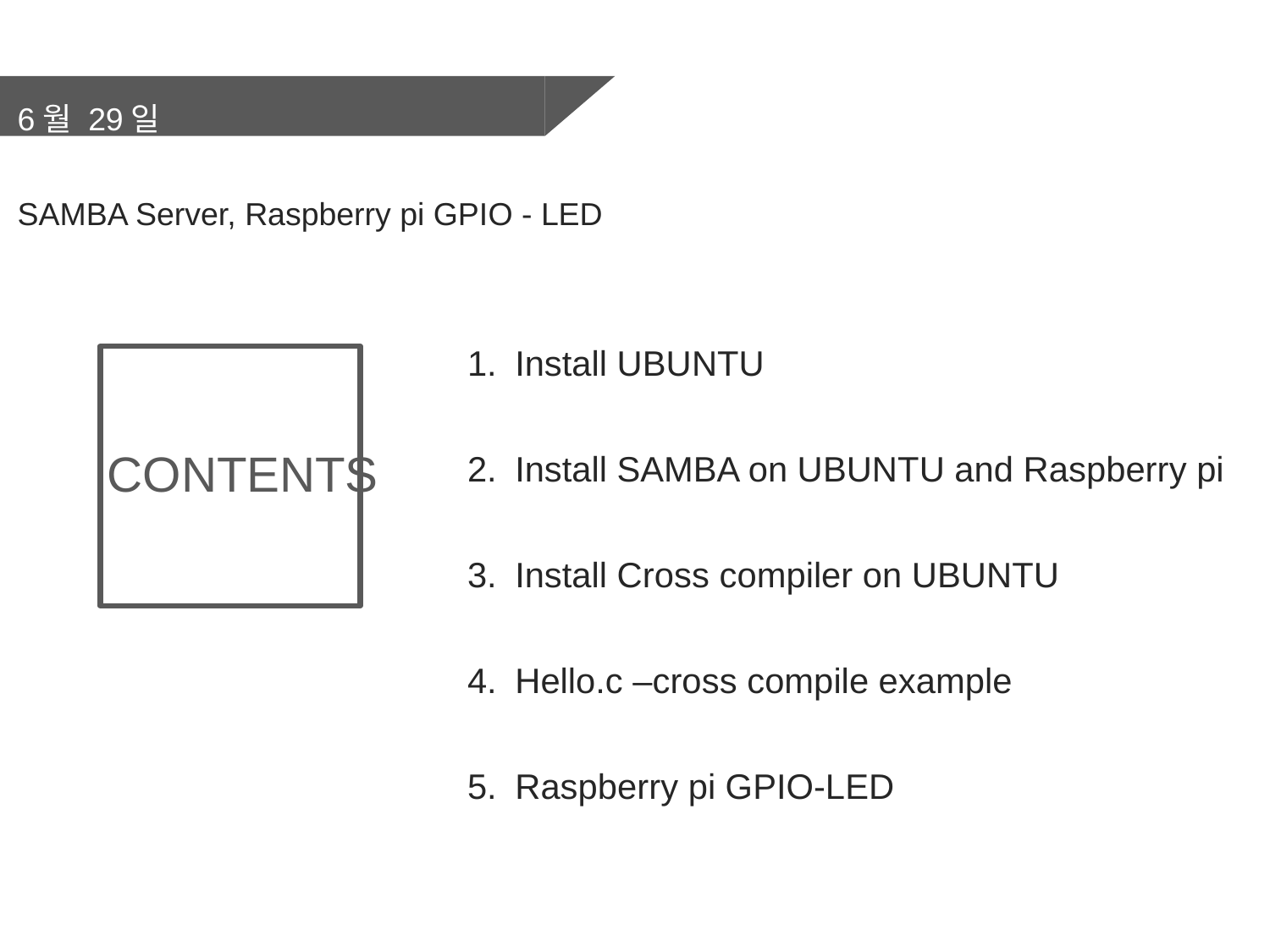

6월 29일
SAMBA Server, Raspberry pi GPIO - LED

Install UBUNTU
Install SAMBA on UBUNTU and Raspberry pi
Install Cross compiler on UBUNTU
Hello.c –cross compile example
Raspberry pi GPIO-LED

CONTENTS